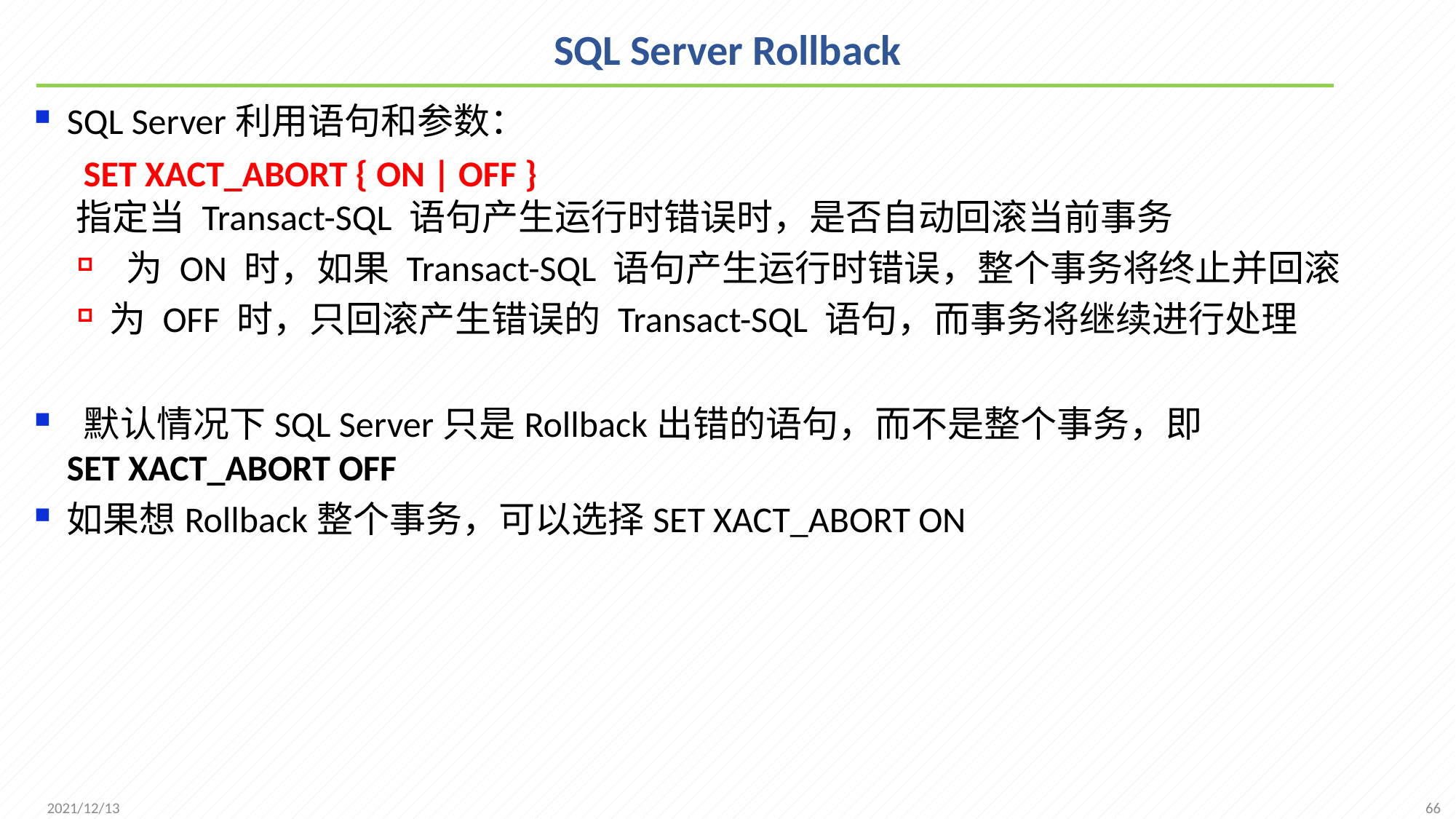

# SQL Server Rollback
SQL Server利用语句和参数：
      SET XACT_ABORT { ON | OFF }
    指定当 Transact-SQL 语句产生运行时错误时，是否自动回滚当前事务
 为 ON 时，如果 Transact-SQL 语句产生运行时错误，整个事务将终止并回滚
为 OFF 时，只回滚产生错误的 Transact-SQL 语句，而事务将继续进行处理

 默认情况下SQL Server只是Rollback出错的语句，而不是整个事务，即SET XACT_ABORT OFF
如果想Rollback整个事务，可以选择SET XACT_ABORT ON

66
2021/12/13